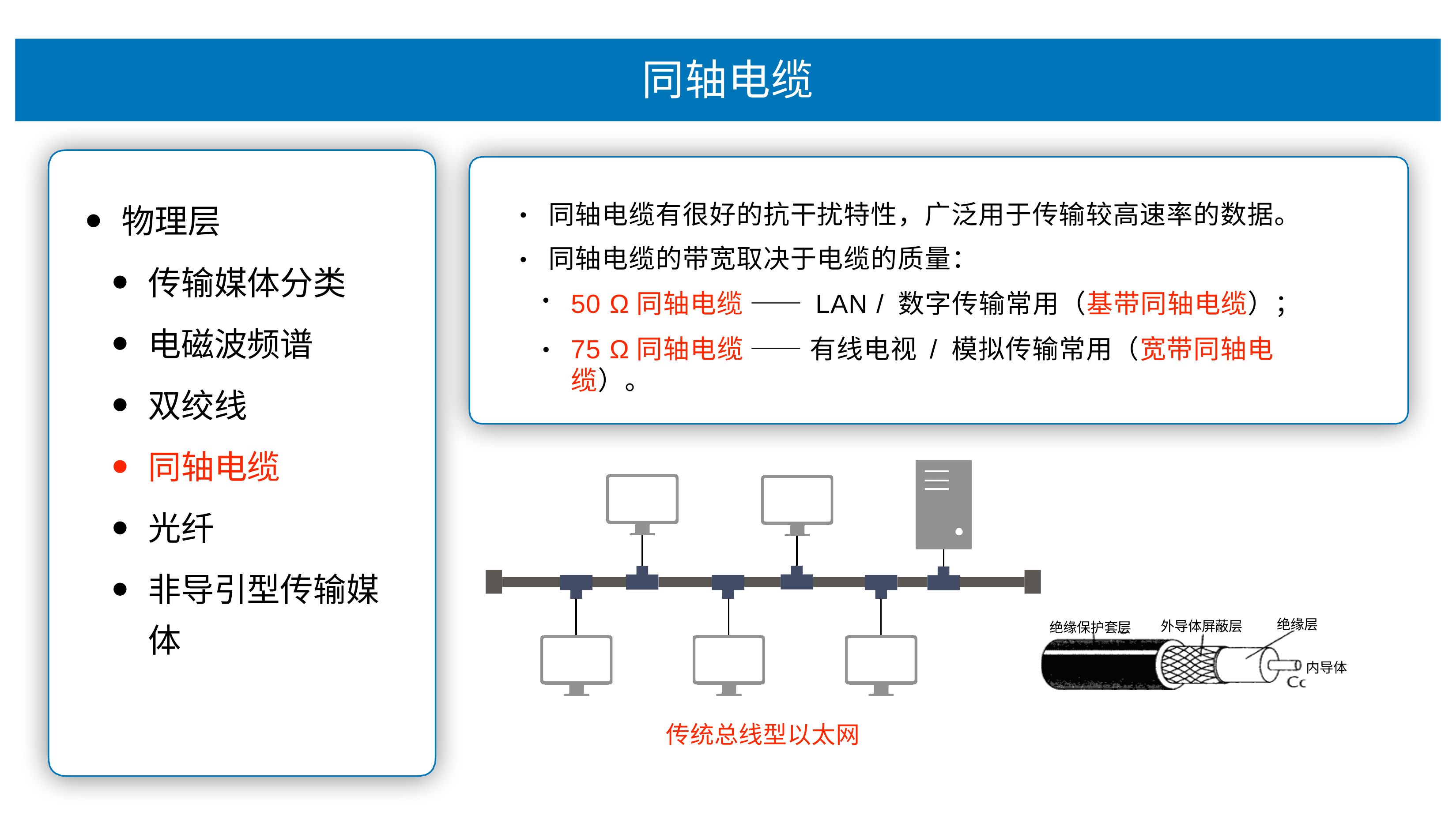

# 同轴电缆

同轴电缆有很好的抗⼲扰特性，⼴泛⽤于传输较⾼速率的数据。 同轴电缆的带宽取决于电缆的质量：
物理层
传输媒体分类
电磁波频谱
双绞线
同轴电缆
光纤
⾮导引型传输媒 体
•
•
50 Ω同轴电缆 —— LAN / 数字传输常⽤（基带同轴电缆）；
75 Ω同轴电缆 —— 有线电视 / 模拟传输常⽤（宽带同轴电缆）。
•

绝缘层
外导体屏蔽层
绝缘保护套层

内导体
传统总线型以太⽹